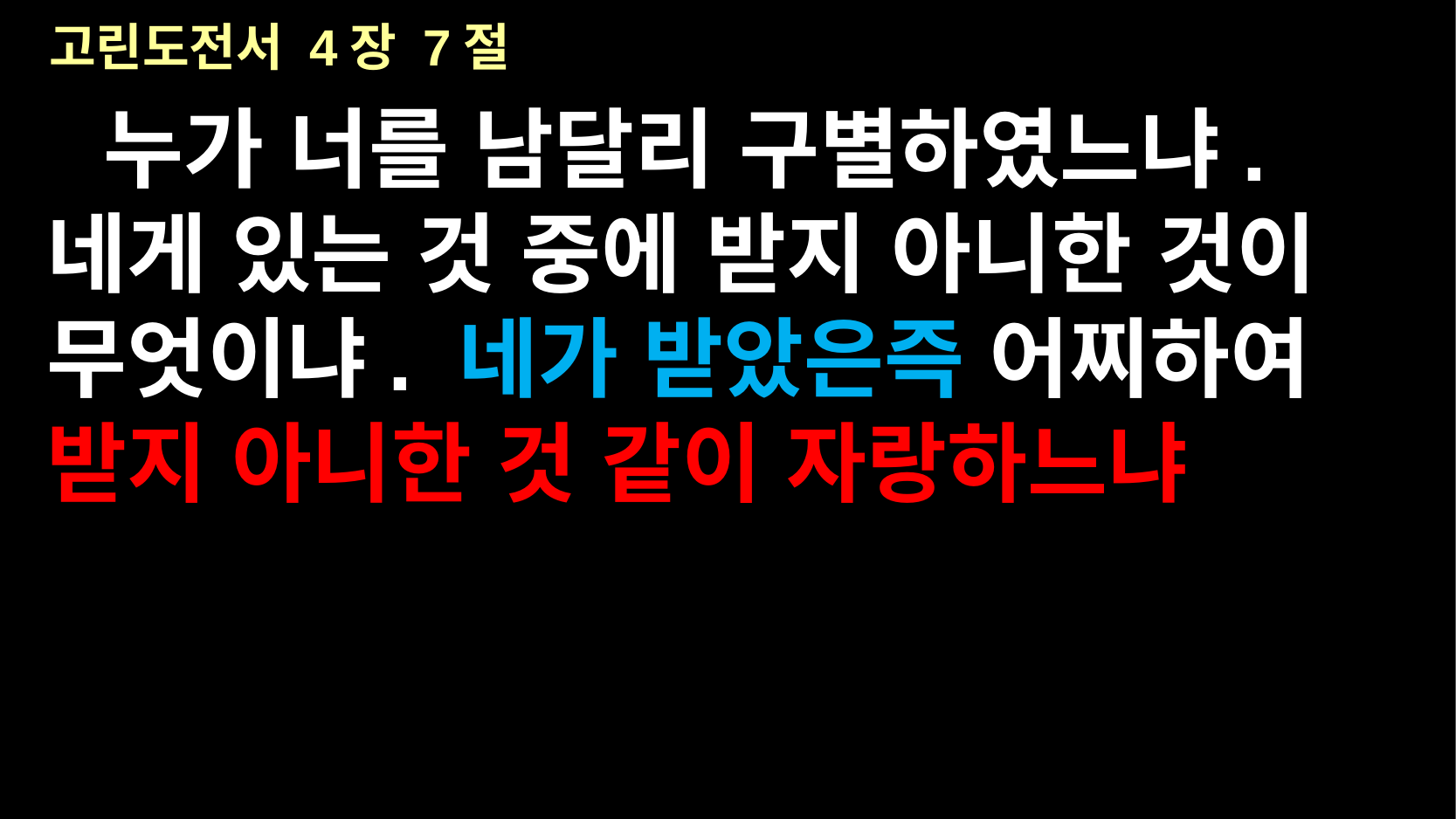

# 고린도전서 4장 7절
누가 너를 남달리 구별하였느냐. 네게 있는 것 중에 받지 아니한 것이 무엇이냐. 네가 받았은즉 어찌하여 받지 아니한 것 같이 자랑하느냐